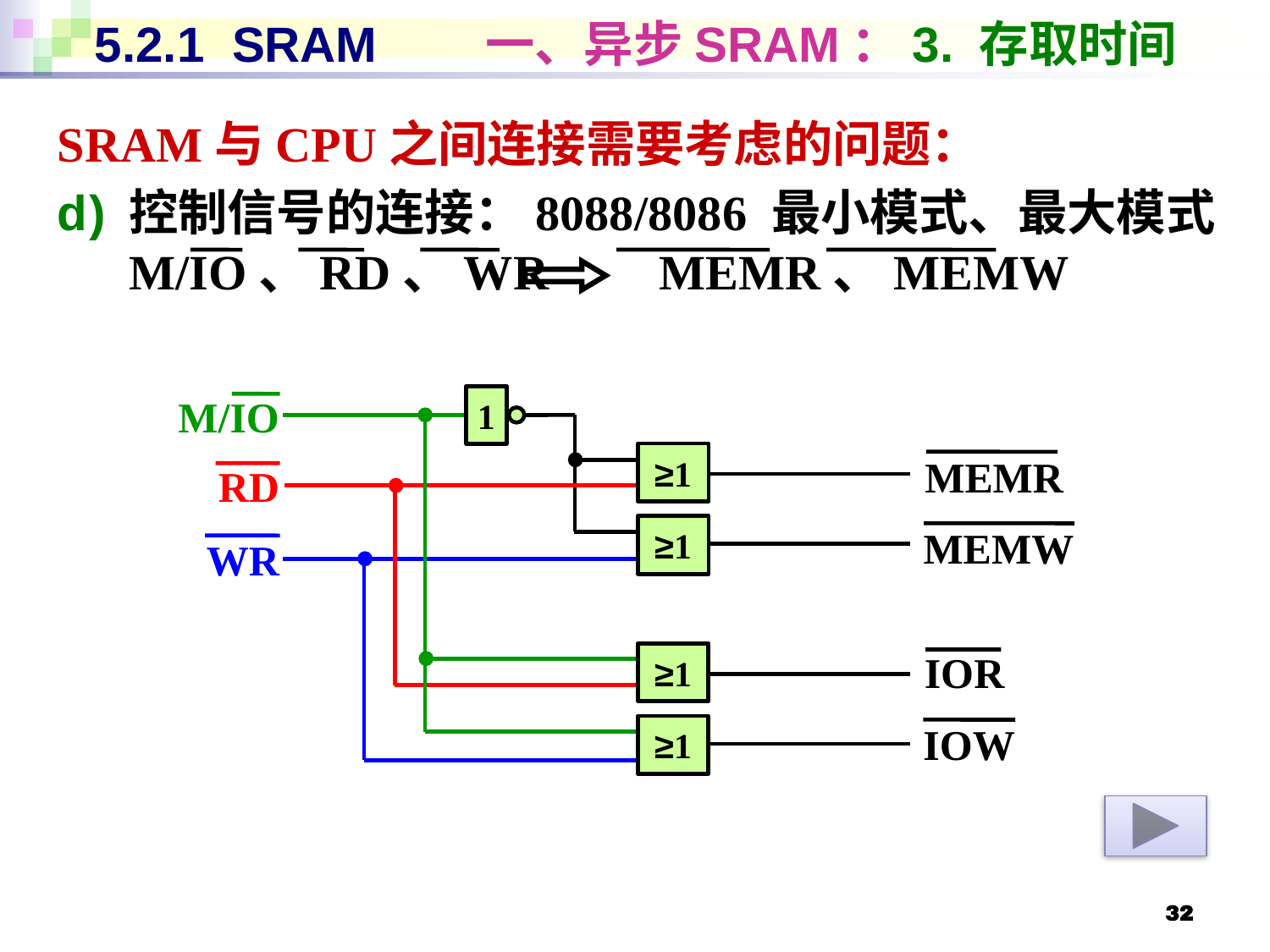

# 5.2.1  SRAM       一、异步SRAM：3. 存取时间
SRAM与CPU之间连接需要考虑的问题：
控制信号的连接：8088/8086 最小模式、最大模式
M/IO、RD、WR         MEMR、MEMW

M/IO
1

≥1
MEMR

RD

MEMW
≥1

WR

IOR
≥1

IOW
≥1

32